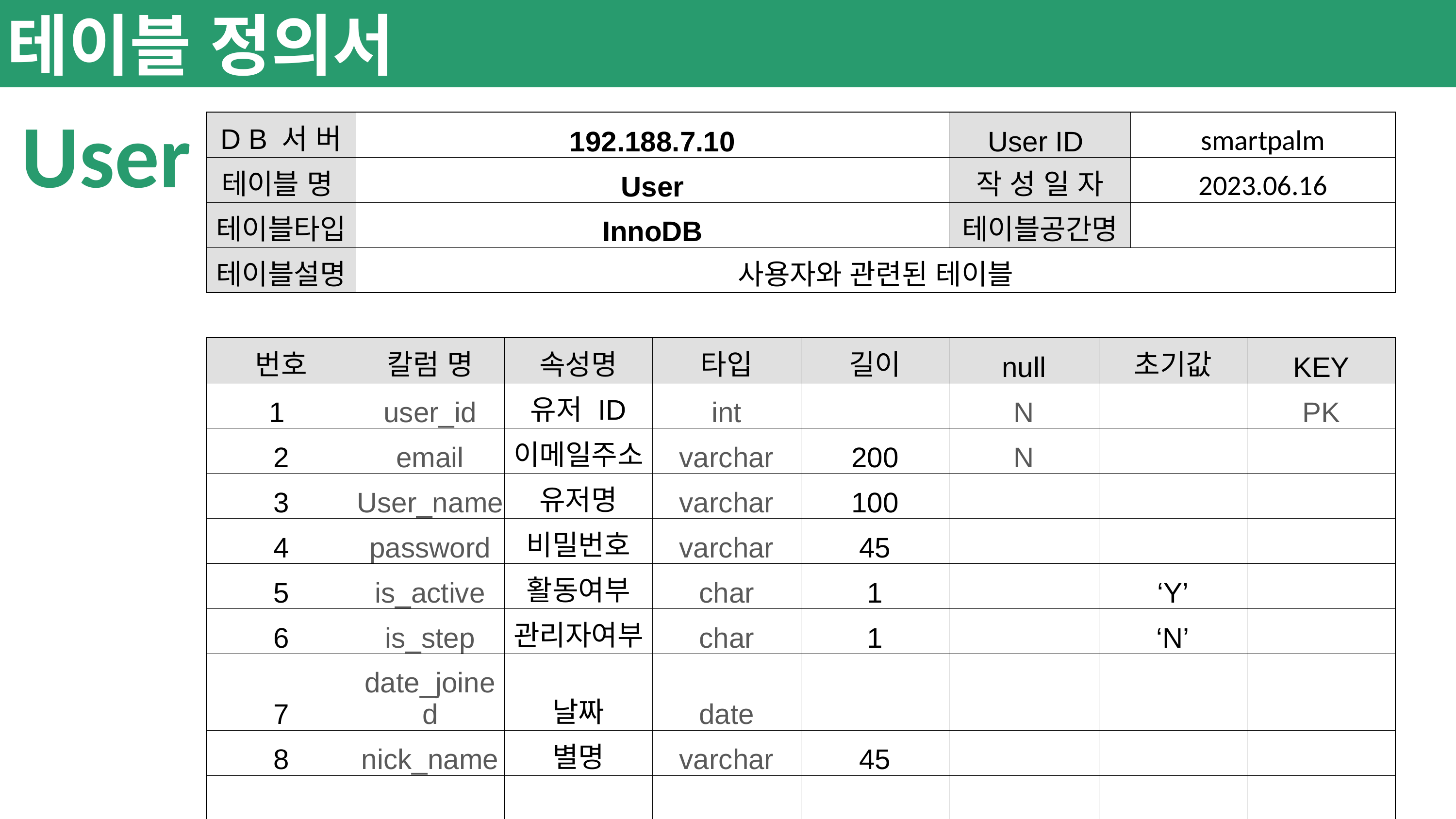

테이블 정의서
User
| D B 서 버 | 192.188.7.10 |  |  |  | User ID | smartpalm | smartpalm |  |
| --- | --- | --- | --- | --- | --- | --- | --- | --- |
| 테이블 명 | User |  |  |  | 작 성 일 자 | 2023.06.16 | 2023.06.16 |  |
| 테이블타입 | InnoDB |  |  |  | 테이블공간명 |  |  |  |
| 테이블설명 | 사용자와 관련된 테이블 |  |  |  |  |  |  |  |
|  |  |  |  |  |  |  |  |  |
| 번호 | 칼럼 명 | 속성명 | 타입 | 길이 | null | 초기값 |  | KEY |
| 1 | user\_id | 유저 ID | int |  | N |  |  | PK |
| 2 | email | 이메일주소 | varchar | 200 | N |  |  |  |
| 3 | User\_name | 유저명 | varchar | 100 |  |  |  |  |
| 4 | password | 비밀번호 | varchar | 45 |  |  |  |  |
| 5 | is\_active | 활동여부 | char | 1 |  | ‘Y’ |  |  |
| 6 | is\_step | 관리자여부 | char | 1 |  | ‘N’ |  |  |
| 7 | date\_joined | 날짜 | date |  |  |  |  |  |
| 8 | nick\_name | 별명 | varchar | 45 |  |  |  |  |
|  |  |  |  |  |  |  |  |  |